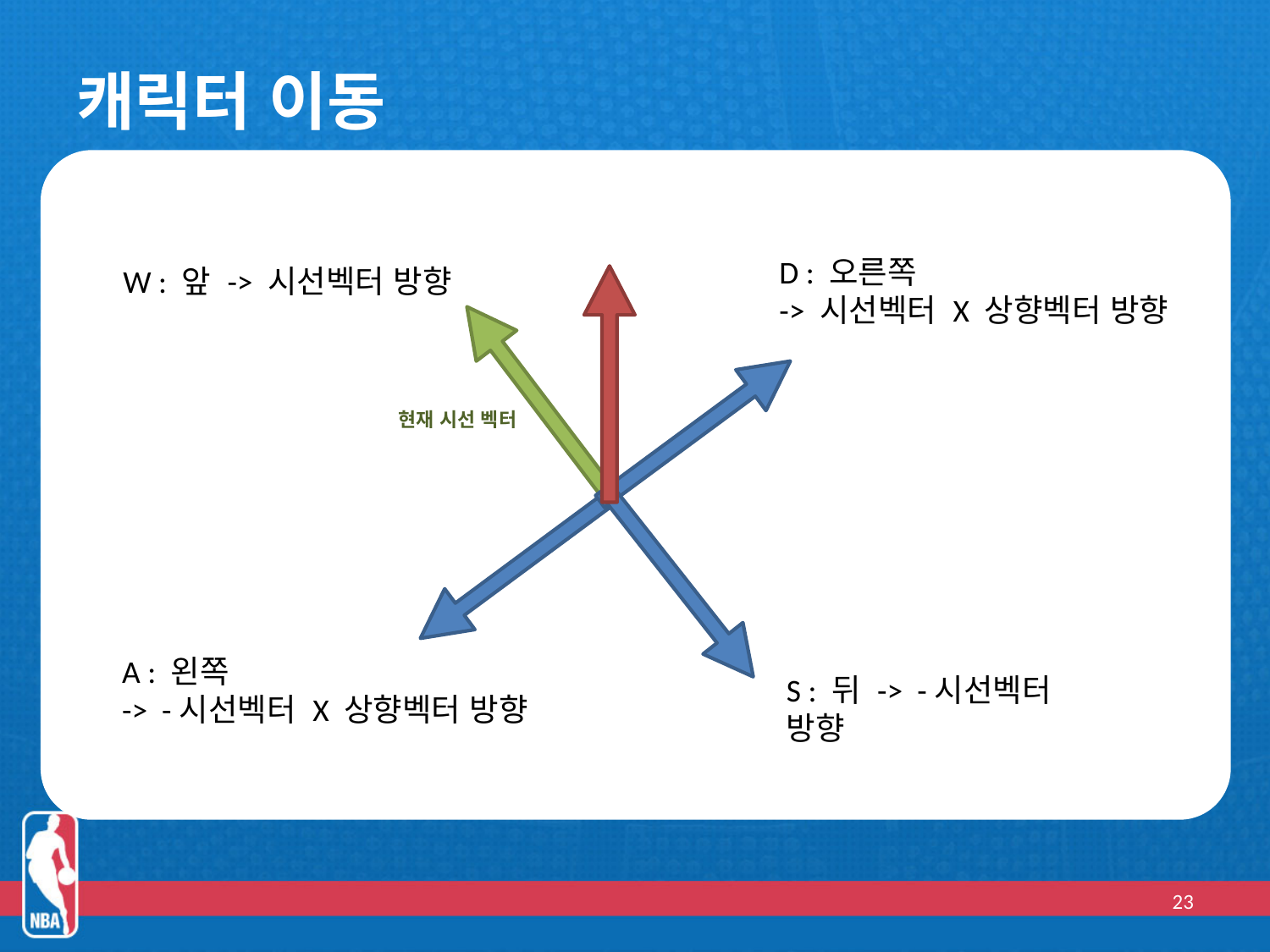

# 캐릭터 이동

D : 오른쪽
-> 시선벡터 X 상향벡터 방향
W : 앞 -> 시선벡터 방향

현재 시선 벡터

A : 왼쪽
->  -시선벡터 X 상향벡터 방향
S : 뒤 ->  -시선벡터 방향
23